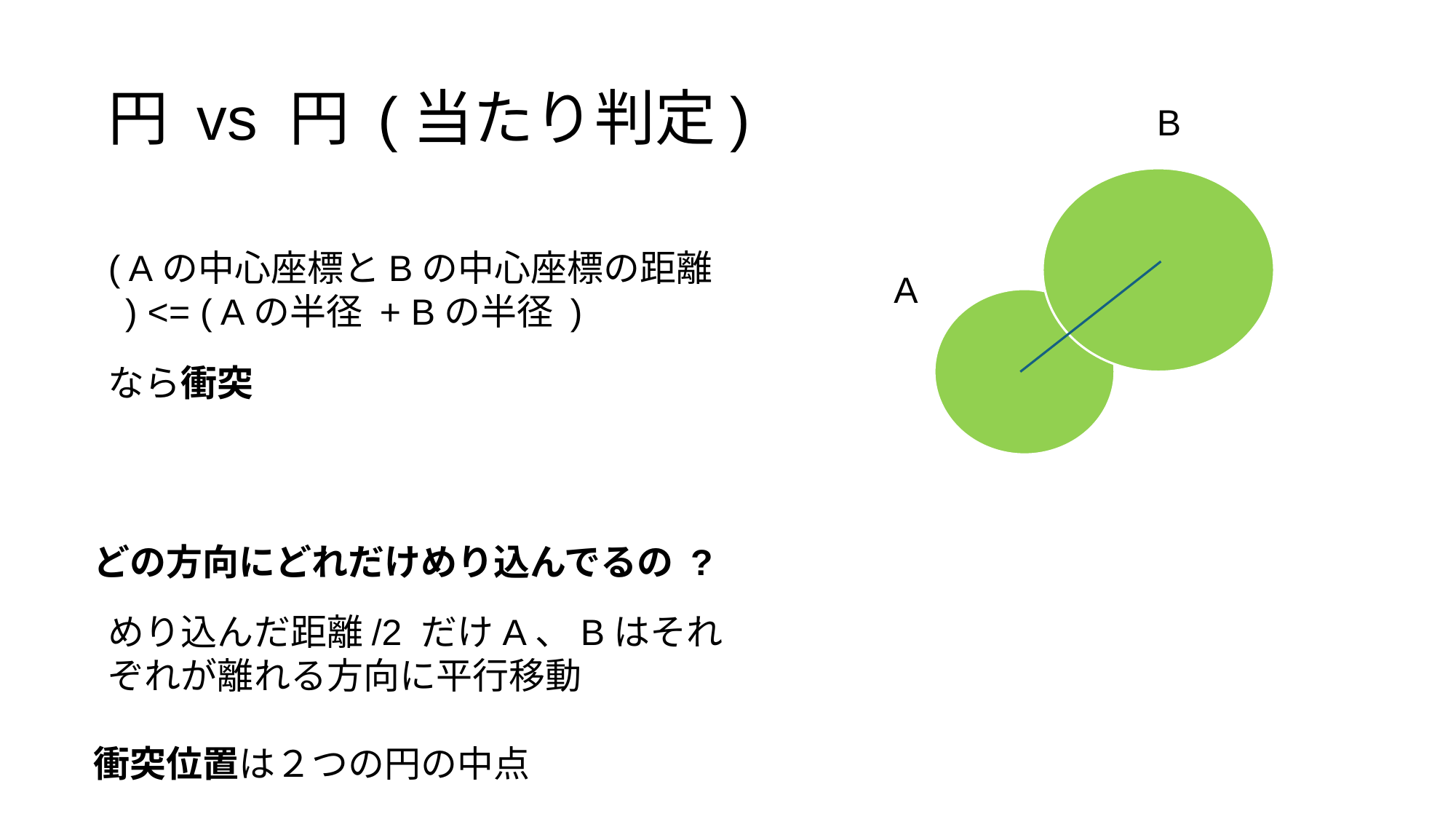

円 vs 円 (当たり判定)
B

( Aの中心座標とBの中心座標の距離 ) <= ( Aの半径 + Bの半径 )
A

なら衝突
どの方向にどれだけめり込んでるの ?
めり込んだ距離/2 だけA、Bはそれぞれが離れる方向に平行移動
衝突位置は２つの円の中点